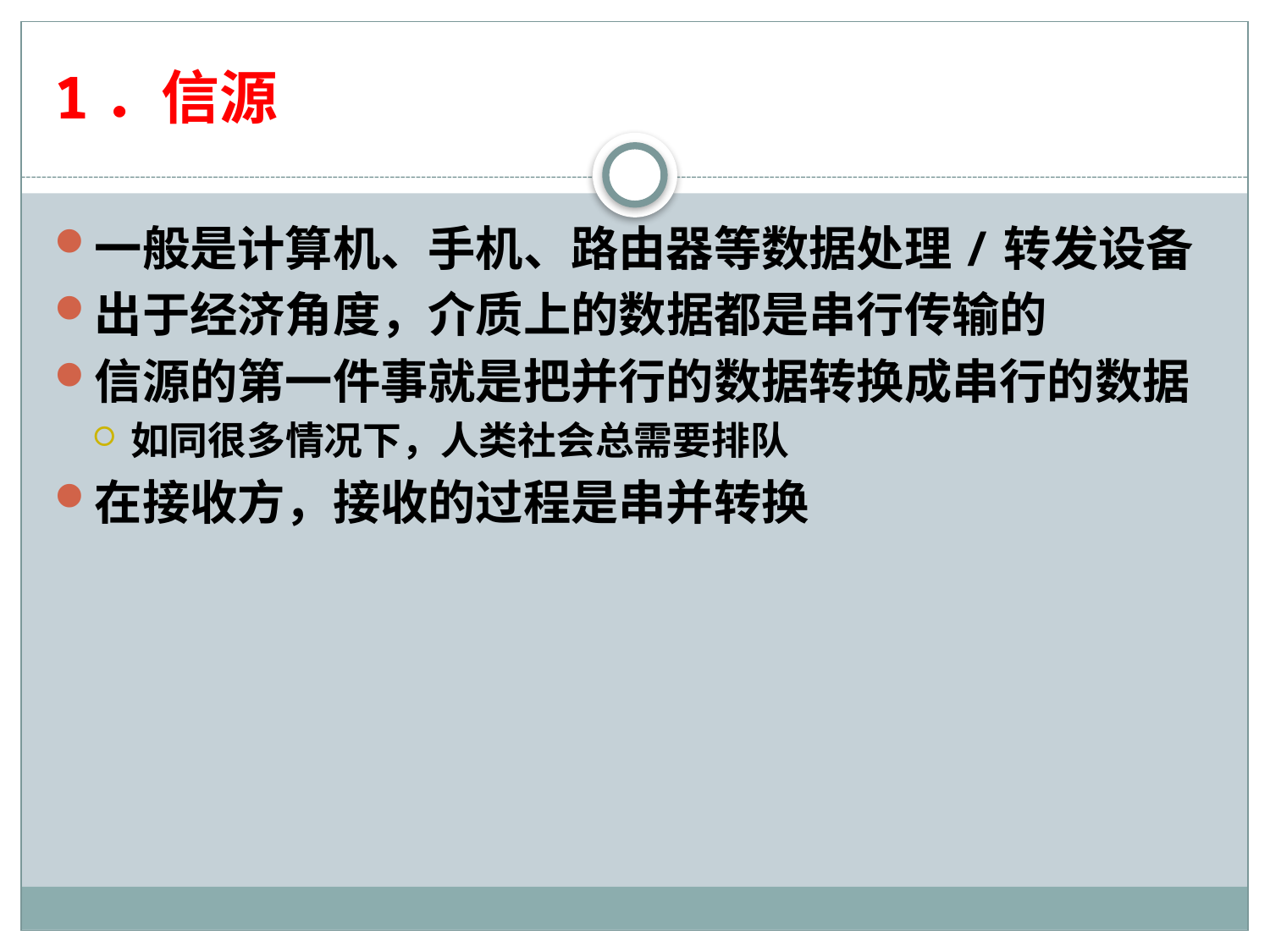

# 1．信源
一般是计算机、手机、路由器等数据处理/转发设备
出于经济角度，介质上的数据都是串行传输的
信源的第一件事就是把并行的数据转换成串行的数据
如同很多情况下，人类社会总需要排队
在接收方，接收的过程是串并转换